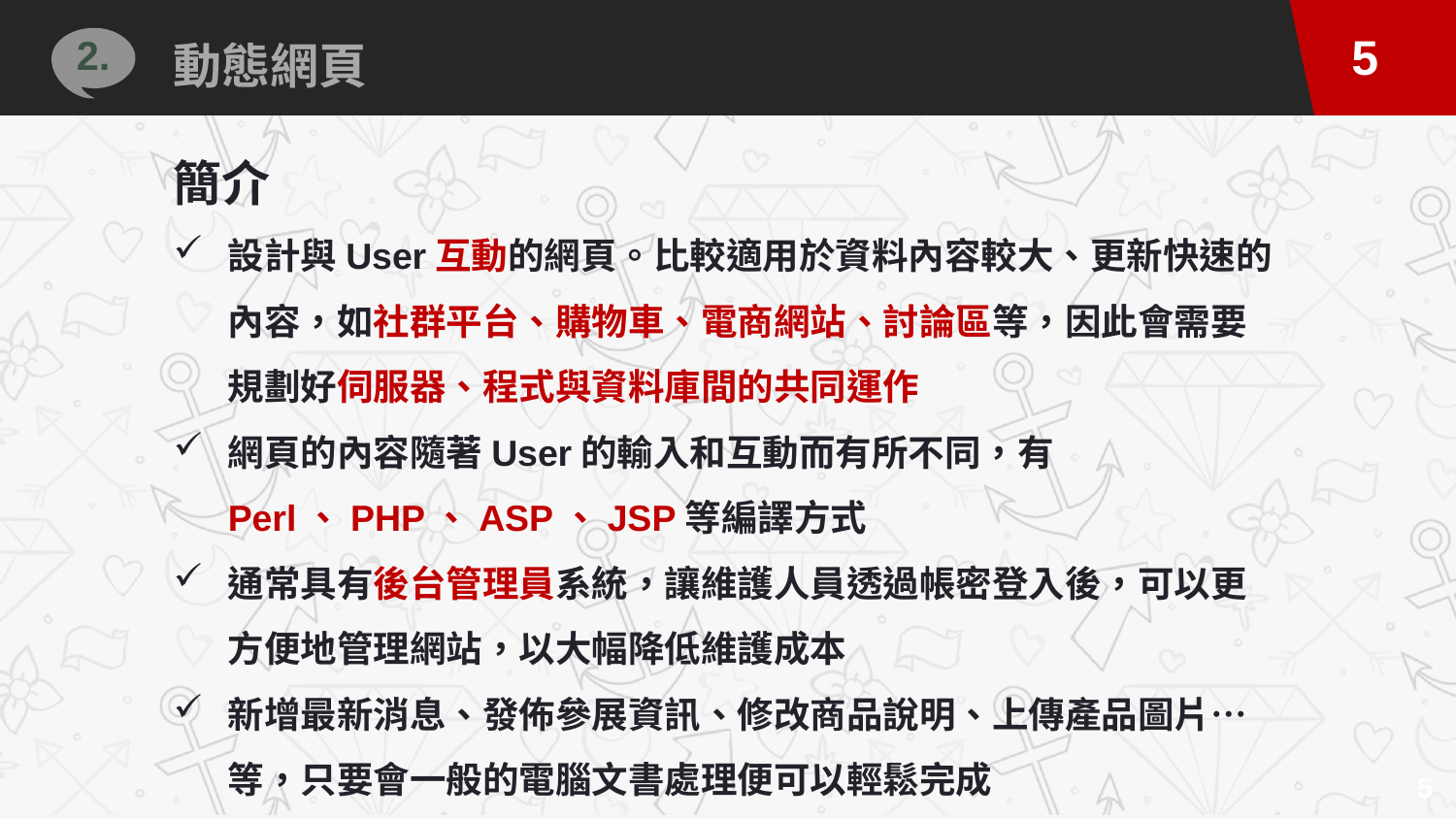

動態網頁
2.

簡介
設計與User互動的網頁。比較適用於資料內容較大、更新快速的內容，如社群平台、購物車、電商網站、討論區等，因此會需要規劃好伺服器、程式與資料庫間的共同運作
網頁的內容隨著User的輸入和互動而有所不同，有Perl、PHP、ASP、JSP等編譯方式
通常具有後台管理員系統，讓維護人員透過帳密登入後，可以更方便地管理網站，以大幅降低維護成本
新增最新消息、發佈參展資訊、修改商品說明、上傳產品圖片…等，只要會一般的電腦文書處理便可以輕鬆完成
5